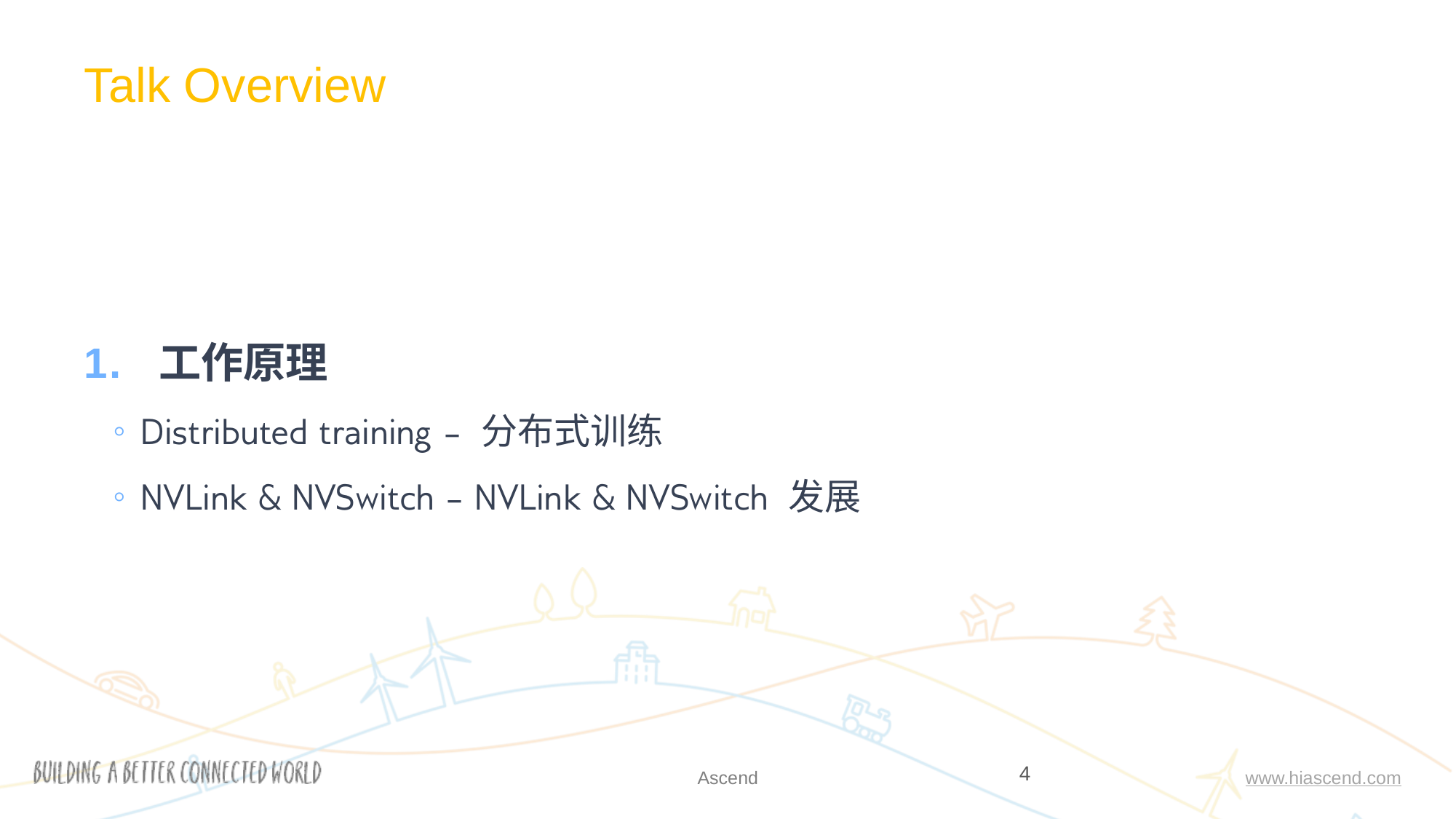

Talk Overview
 工作原理
Distributed training – 分布式训练
NVLink & NVSwitch – NVLink & NVSwitch 发展